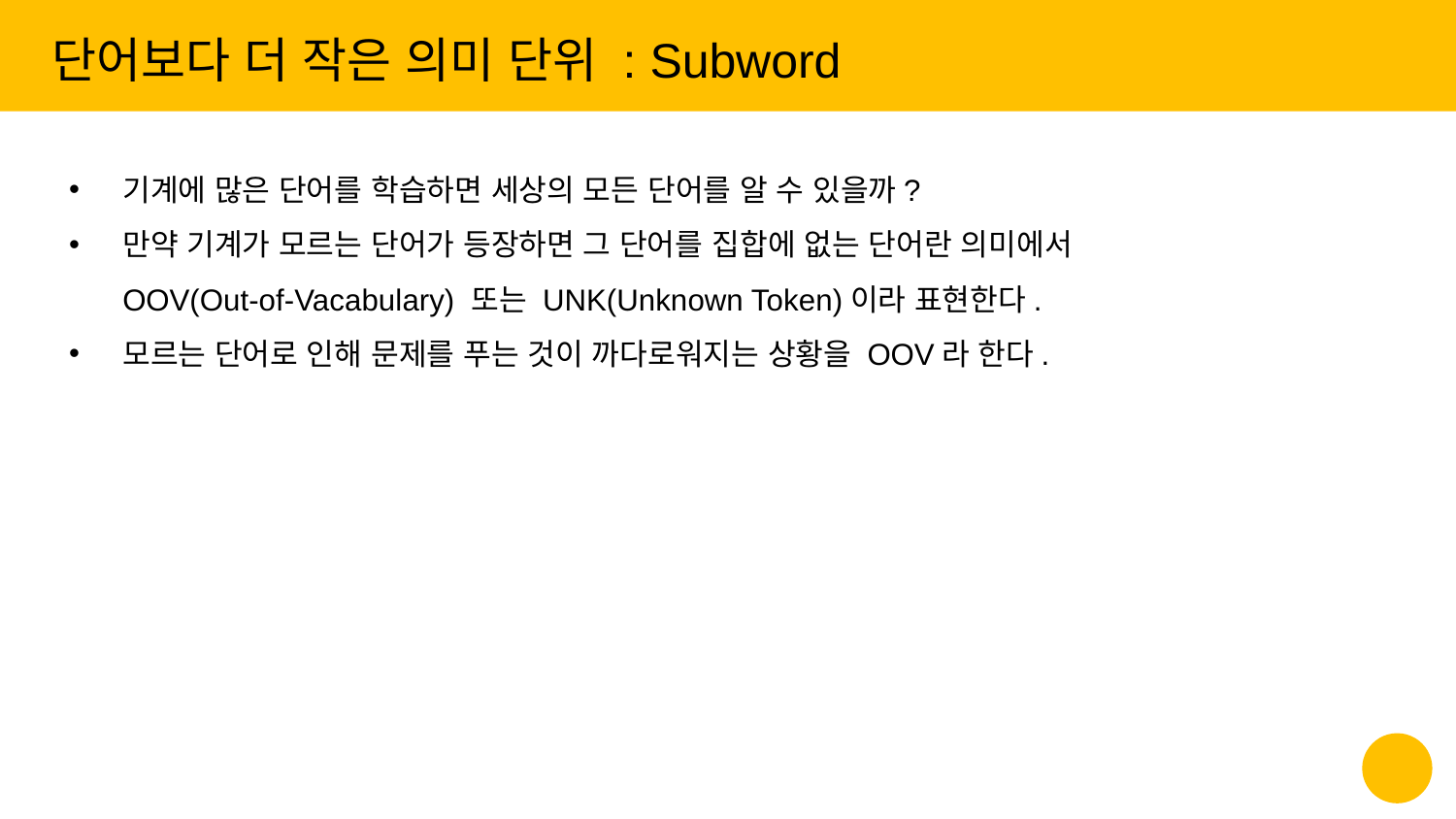

단어보다 더 작은 의미 단위 : Subword
기계에 많은 단어를 학습하면 세상의 모든 단어를 알 수 있을까?
만약 기계가 모르는 단어가 등장하면 그 단어를 집합에 없는 단어란 의미에서 OOV(Out-of-Vacabulary) 또는 UNK(Unknown Token)이라 표현한다.
모르는 단어로 인해 문제를 푸는 것이 까다로워지는 상황을 OOV라 한다.
39